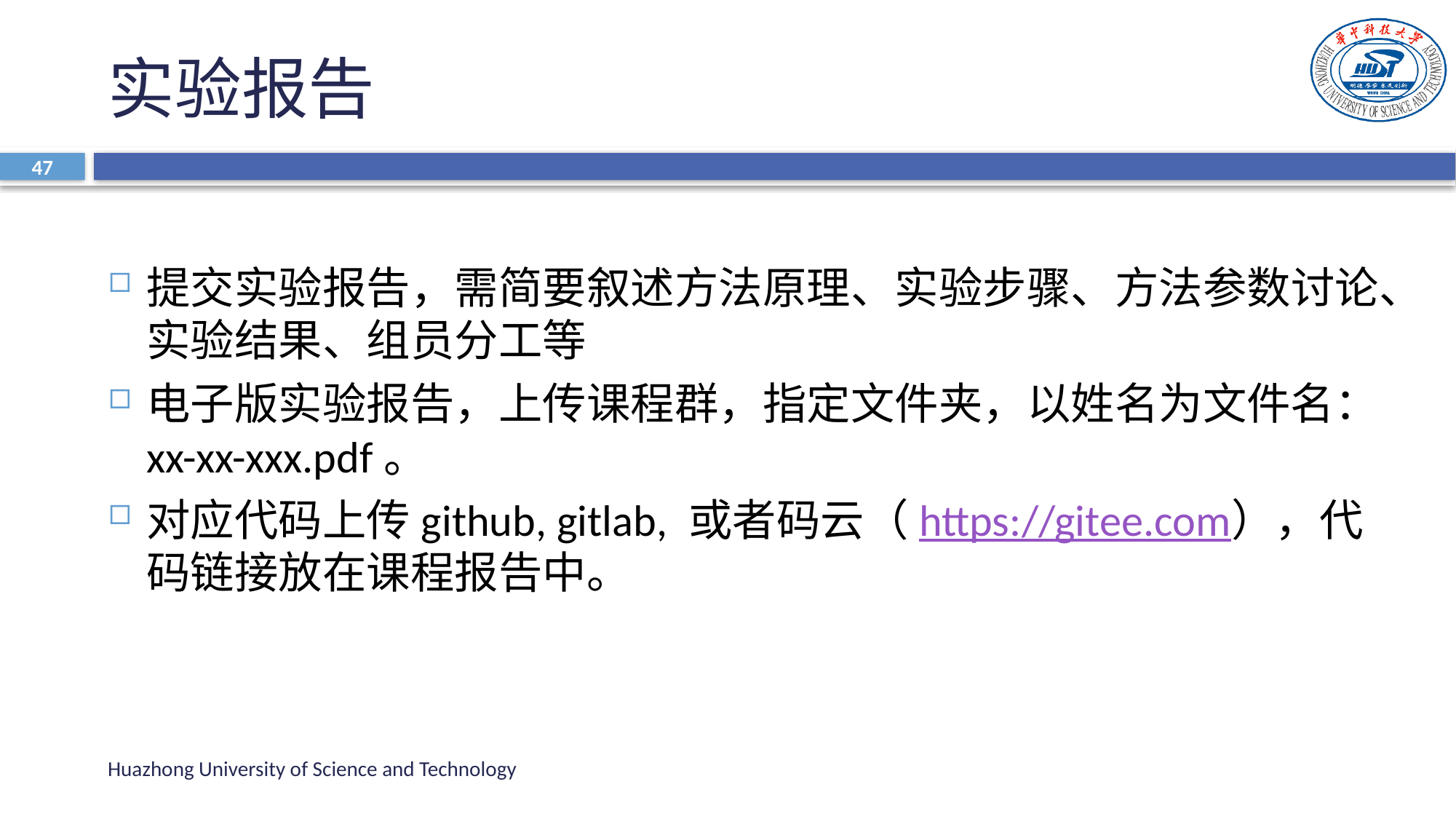

# 实验报告
47

提交实验报告，需简要叙述方法原理、实验步骤、方法参数讨论、实验结果、组员分工等
电子版实验报告，上传课程群，指定文件夹，以姓名为文件名：xx-xx-xxx.pdf。
对应代码上传github, gitlab, 或者码云（https://gitee.com），代码链接放在课程报告中。

Huazhong University of Science and Technology